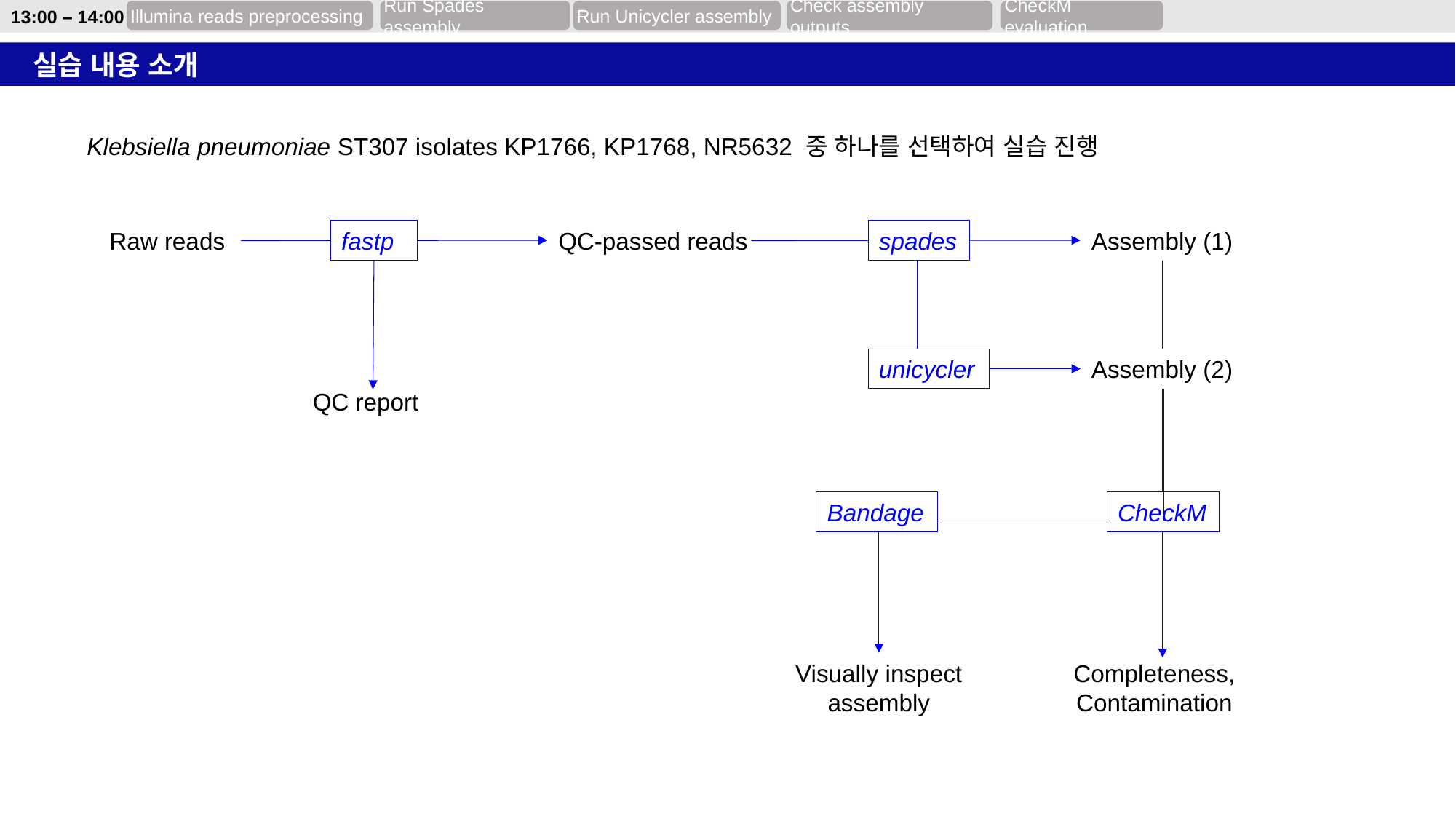

13:00 – 14:00
Run Spades assembly
Run Unicycler assembly
Check assembly outputs
CheckM evaluation
Illumina reads preprocessing
실습 내용 소개
Klebsiella pneumoniae ST307 isolates KP1766, KP1768, NR5632 중 하나를 선택하여 실습 진행
Raw reads
fastp
QC-passed reads
spades
Assembly (1)
unicycler
Assembly (2)
QC report
Bandage
CheckM
Visually inspect assembly
Completeness,
Contamination